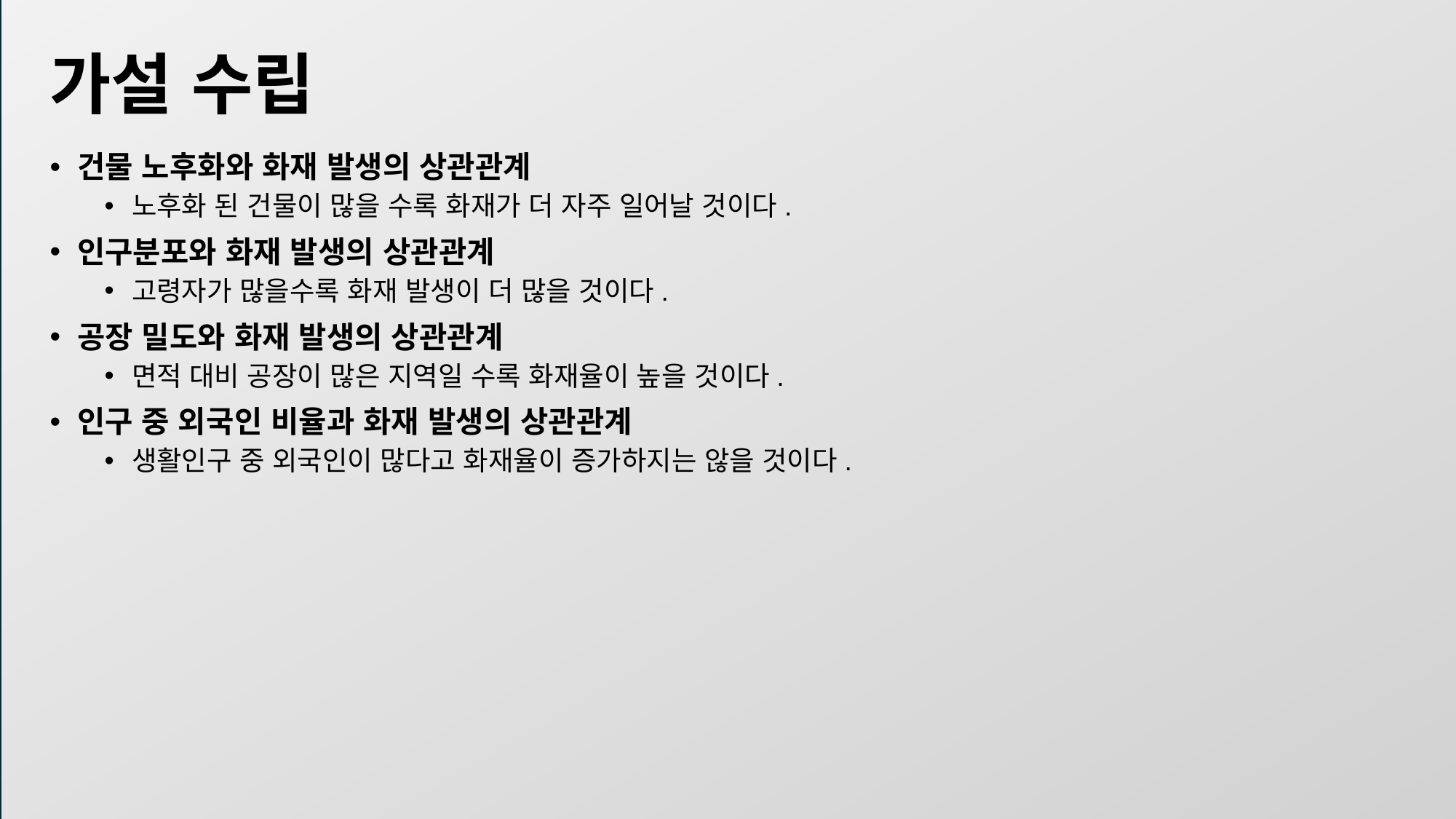

# 가설 수립
건물 노후화와 화재 발생의 상관관계
노후화 된 건물이 많을 수록 화재가 더 자주 일어날 것이다.
인구분포와 화재 발생의 상관관계
고령자가 많을수록 화재 발생이 더 많을 것이다.
공장 밀도와 화재 발생의 상관관계
면적 대비 공장이 많은 지역일 수록 화재율이 높을 것이다.
인구 중 외국인 비율과 화재 발생의 상관관계
생활인구 중 외국인이 많다고 화재율이 증가하지는 않을 것이다.